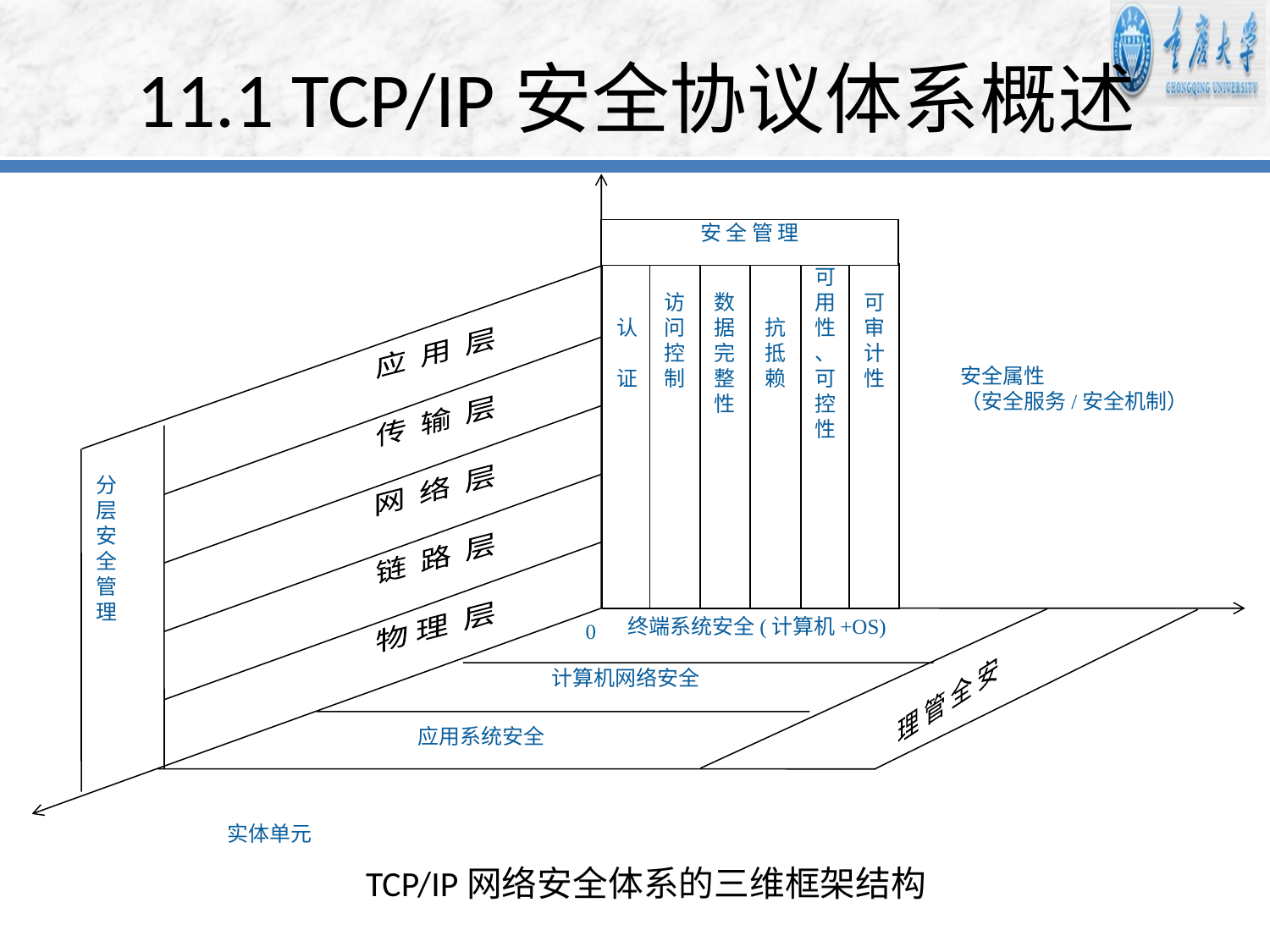

11.1 TCP/IP安全协议体系概述

应  用  层

安全属性
（安全服务/安全机制）
传  输  层

网  络  层
分
层
安
全
管
理

链  路  层

物 理  层

终端系统安全(计算机+OS)
0
理 管 全 安

计算机网络安全

应用系统安全

 实体单元

认

证

访
问
控
制

数
据
完
整
性

抗
抵
赖

可
用
性
、
可
控
性

可
审
计
性
安 全 管 理
# TCP/IP网络安全体系的三维框架结构